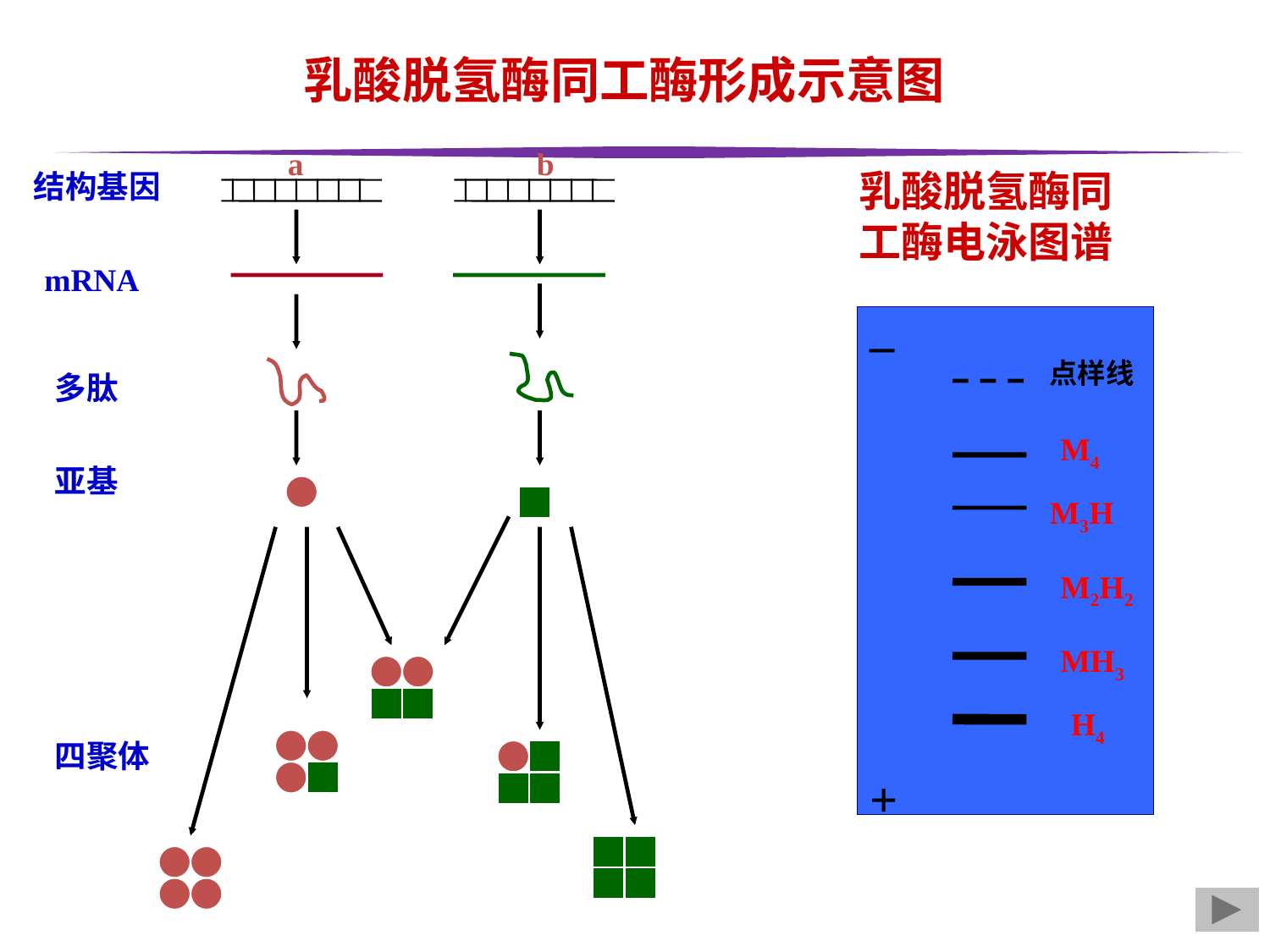

# 乳酸脱氢酶同工酶形成示意图
a                             b
乳酸脱氢酶同工酶电泳图谱

–
点样线

M4

M3H

M2H2

MH3

H4

+
结构基因

mRNA

多肽

亚基

四聚体